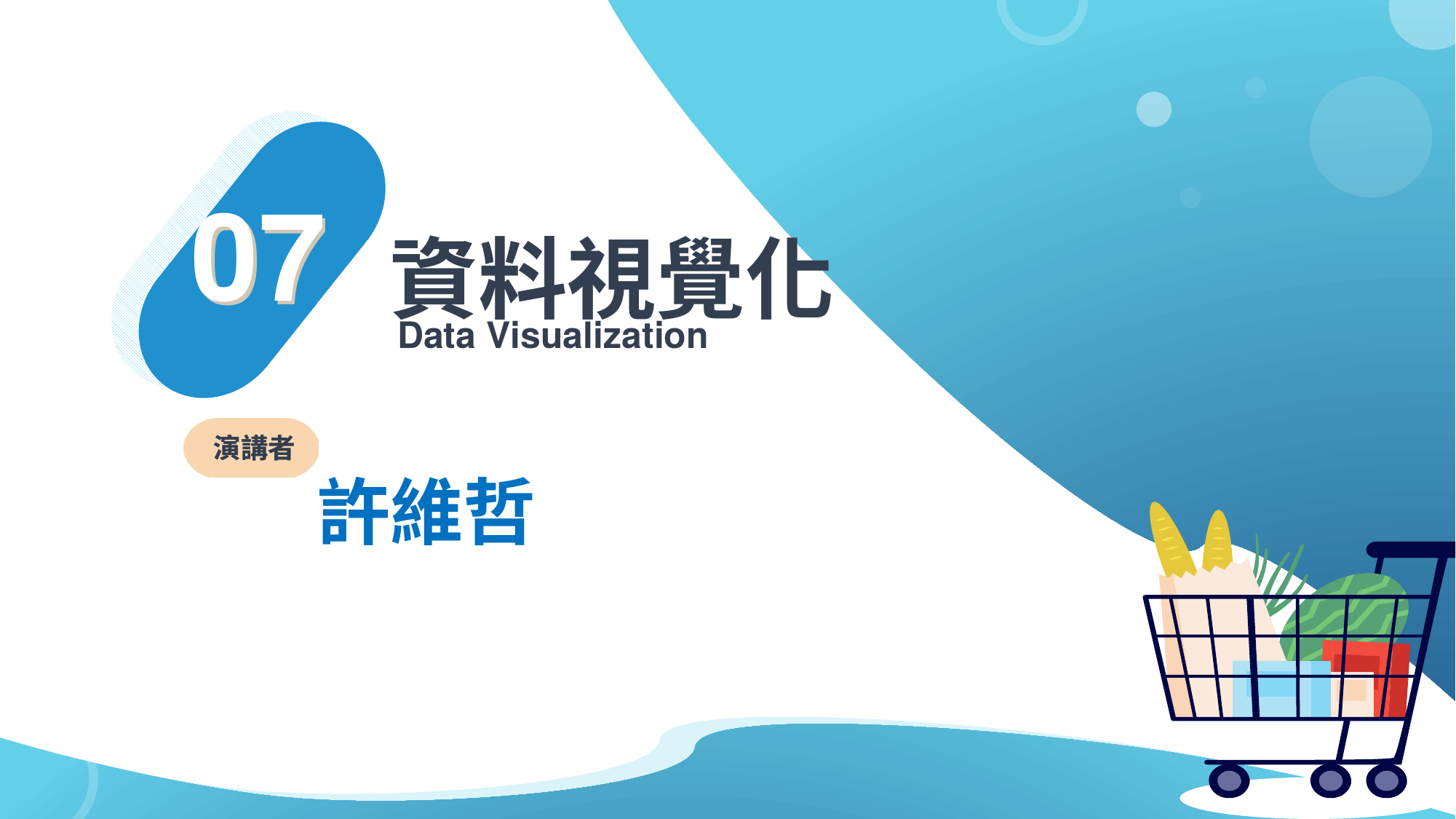

07
07
資料視覺化
Data Visualization
演講者
許維哲
53